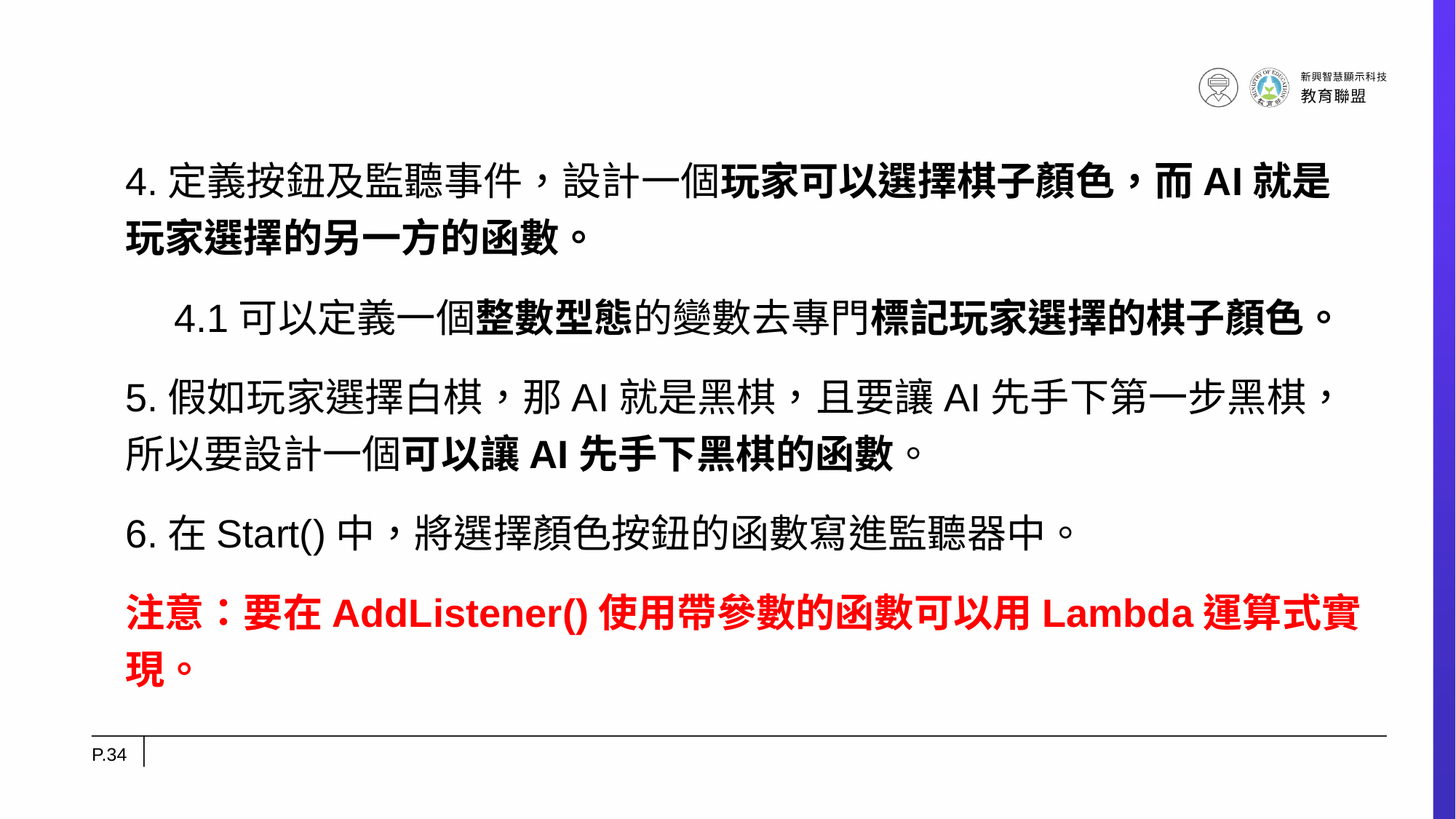

4.定義按鈕及監聽事件，設計一個玩家可以選擇棋子顏色，而AI就是玩家選擇的另一方的函數。
　4.1可以定義一個整數型態的變數去專門標記玩家選擇的棋子顏色。
5.假如玩家選擇白棋，那AI就是黑棋，且要讓AI先手下第一步黑棋，所以要設計一個可以讓AI先手下黑棋的函數。
6.在Start()中，將選擇顏色按鈕的函數寫進監聽器中。
注意：要在AddListener()使用帶參數的函數可以用Lambda運算式實現。
P.34